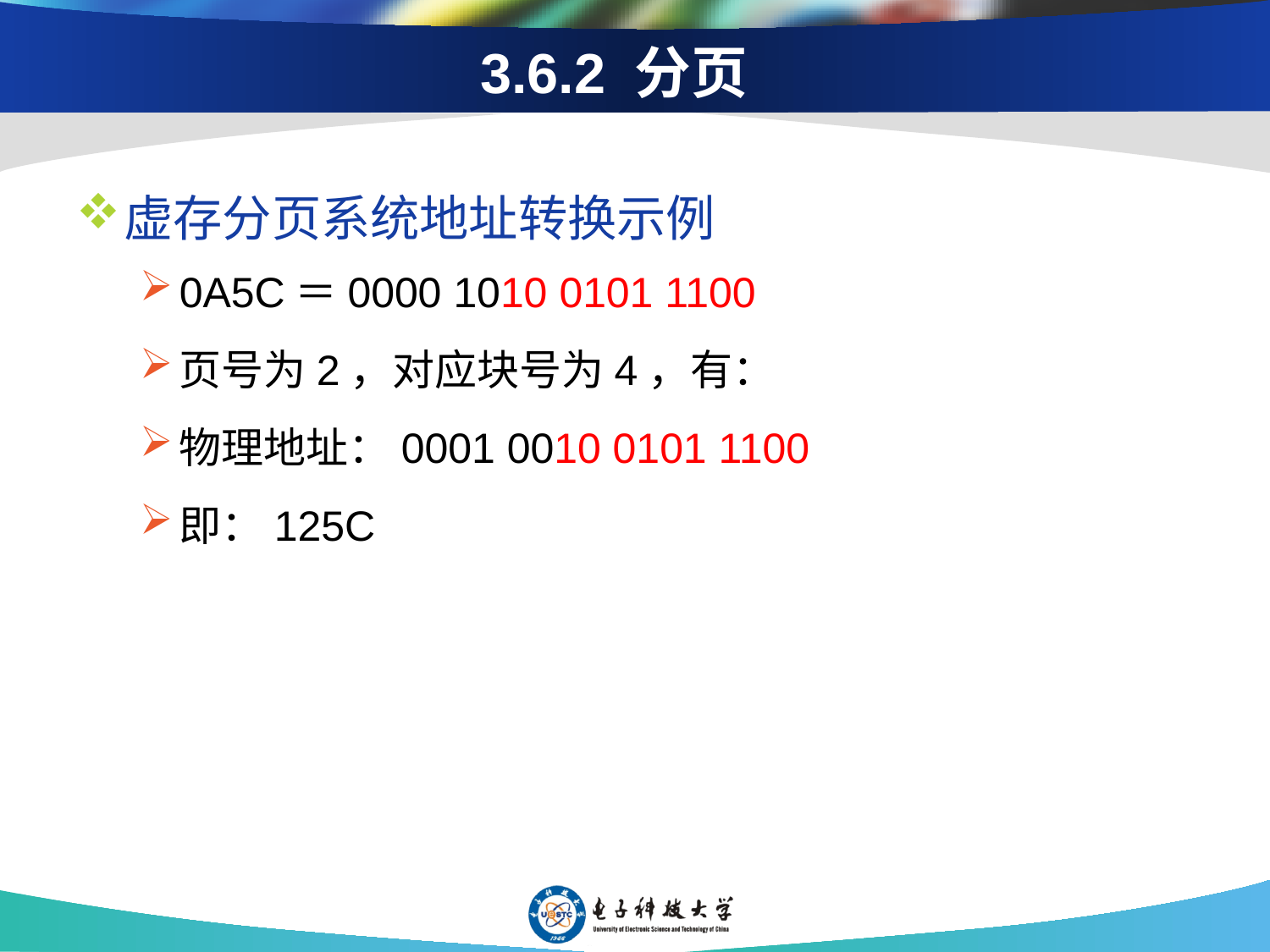

# 3.6.2 分页
虚存分页系统地址转换示例
0A5C＝0000 1010 0101 1100
页号为2，对应块号为4，有：
物理地址：0001 0010 0101 1100
即：125C